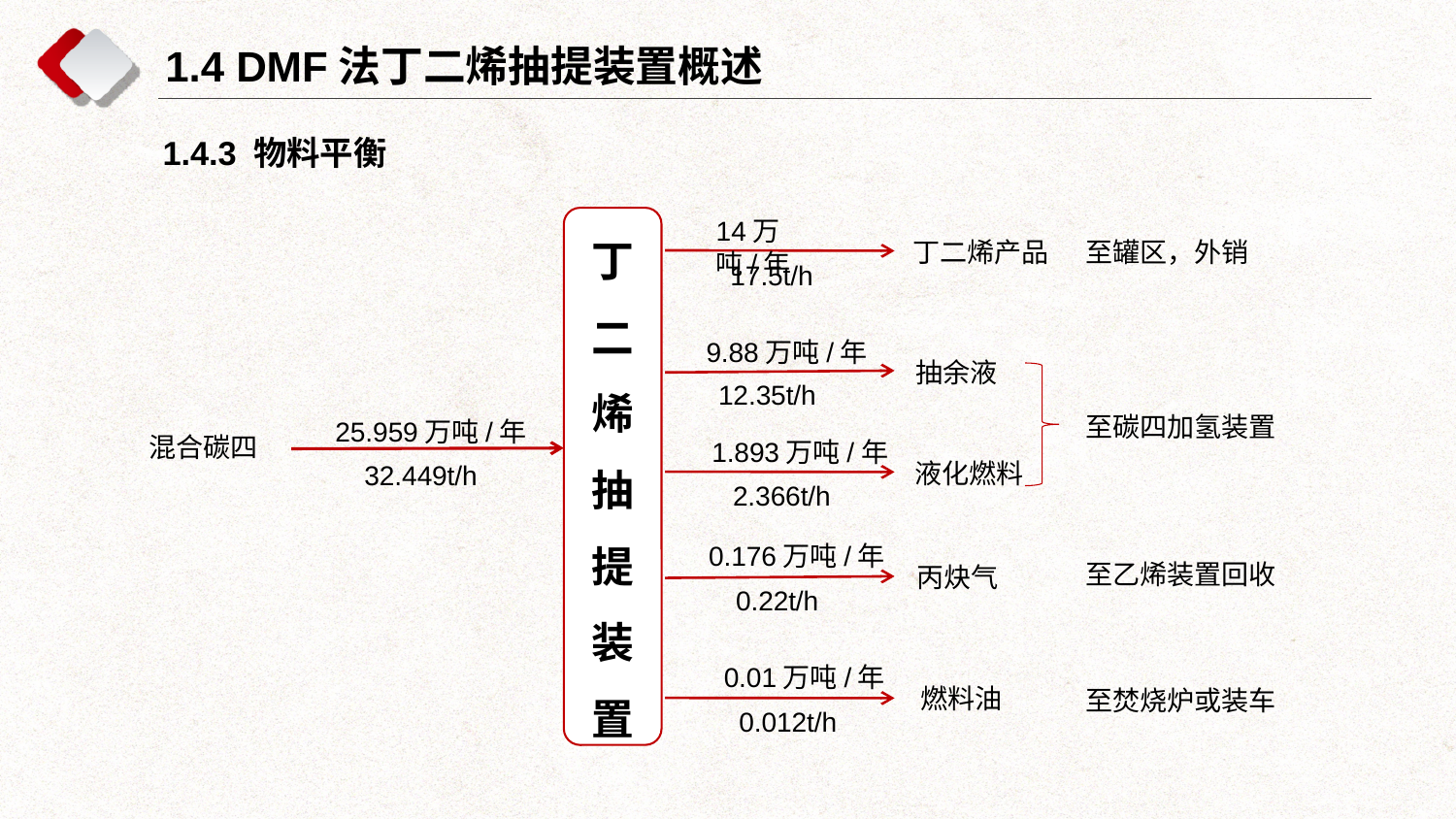

1.4 DMF法丁二烯抽提装置概述
1.4.3 物料平衡
14万吨/年
丁二烯抽提装置
至罐区，外销
丁二烯产品
17.5t/h
9.88万吨/年
抽余液

12.35t/h
至碳四加氢装置
25.959万吨/年
混合碳四
1.893万吨/年
液化燃料
32.449t/h
2.366t/h
0.176万吨/年
至乙烯装置回收
丙炔气
0.22t/h
0.01万吨/年
燃料油
至焚烧炉或装车
0.012t/h